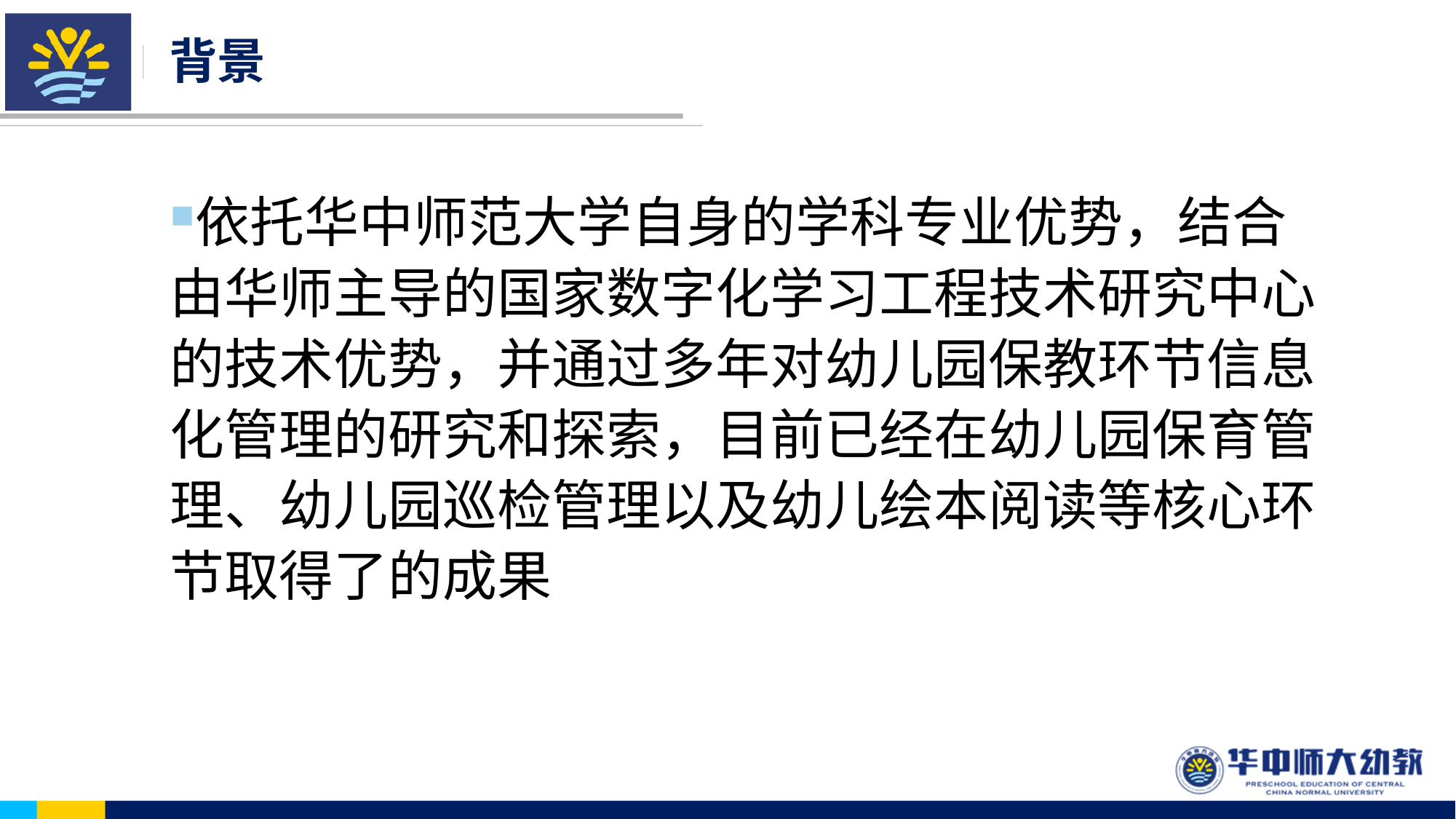

背景
依托华中师范大学自身的学科专业优势，结合由华师主导的国家数字化学习工程技术研究中心的技术优势，并通过多年对幼儿园保教环节信息化管理的研究和探索，目前已经在幼儿园保育管理、幼儿园巡检管理以及幼儿绘本阅读等核心环节取得了的成果